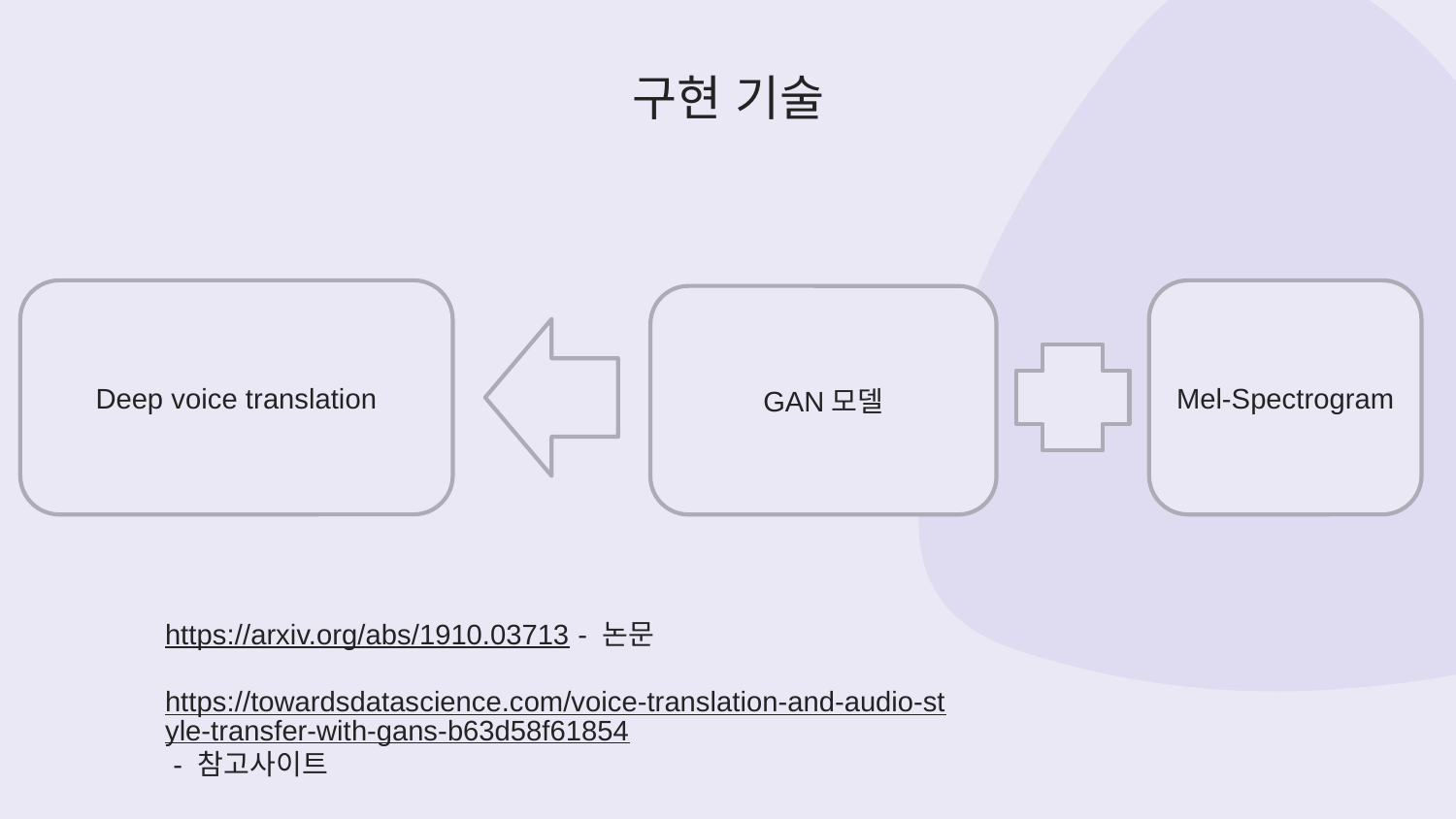

# 구현 기술
Deep voice translation
Mel-Spectrogram
GAN모델

https://arxiv.org/abs/1910.03713 - 논문

https://towardsdatascience.com/voice-translation-and-audio-style-transfer-with-gans-b63d58f61854 - 참고사이트